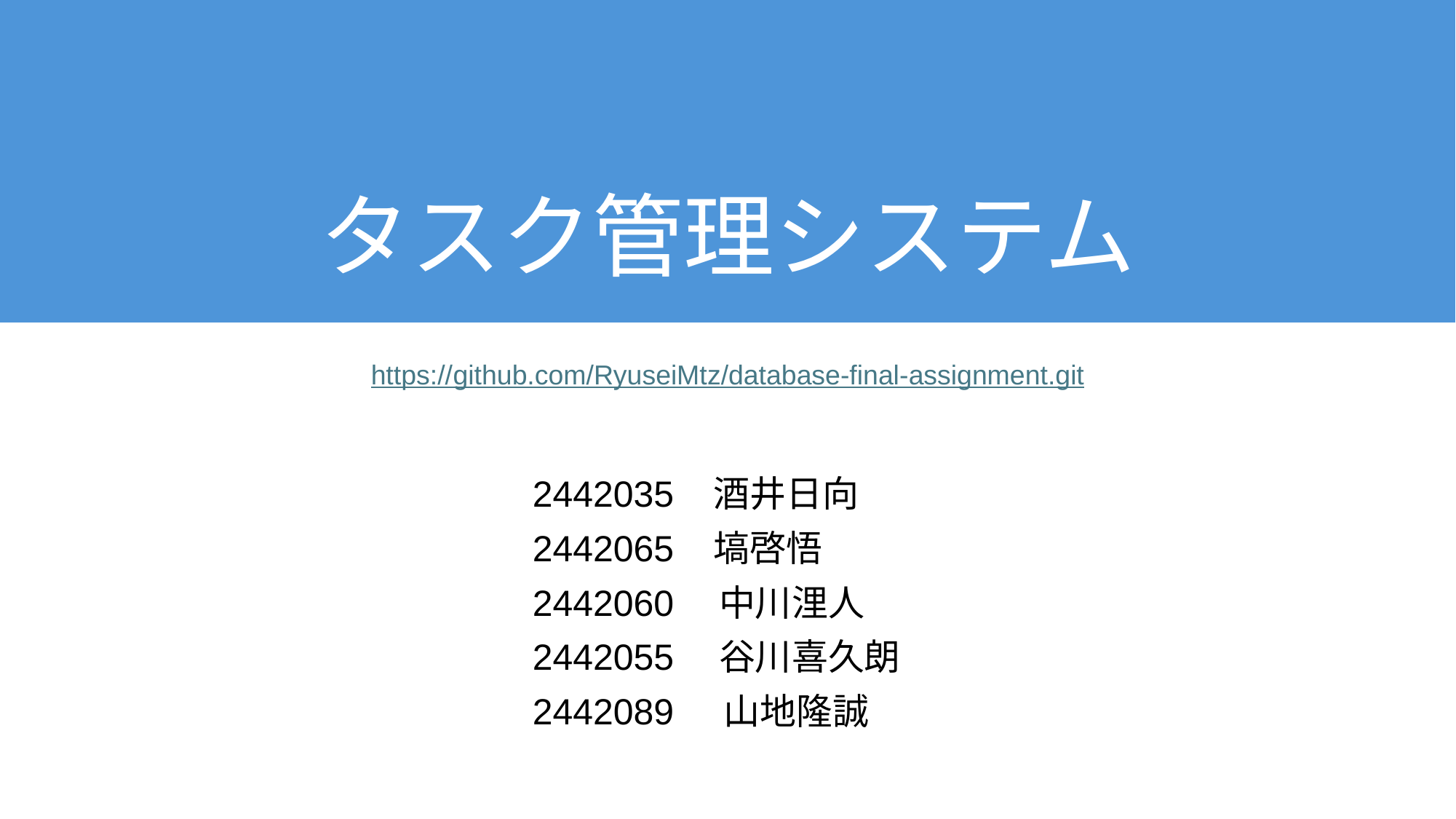

# タスク管理システム
https://github.com/RyuseiMtz/database-final-assignment.git
2442035   酒井日向
2442065   塙啓悟
2442060　中川浬人
2442055　谷川喜久朗
2442089    山地隆誠